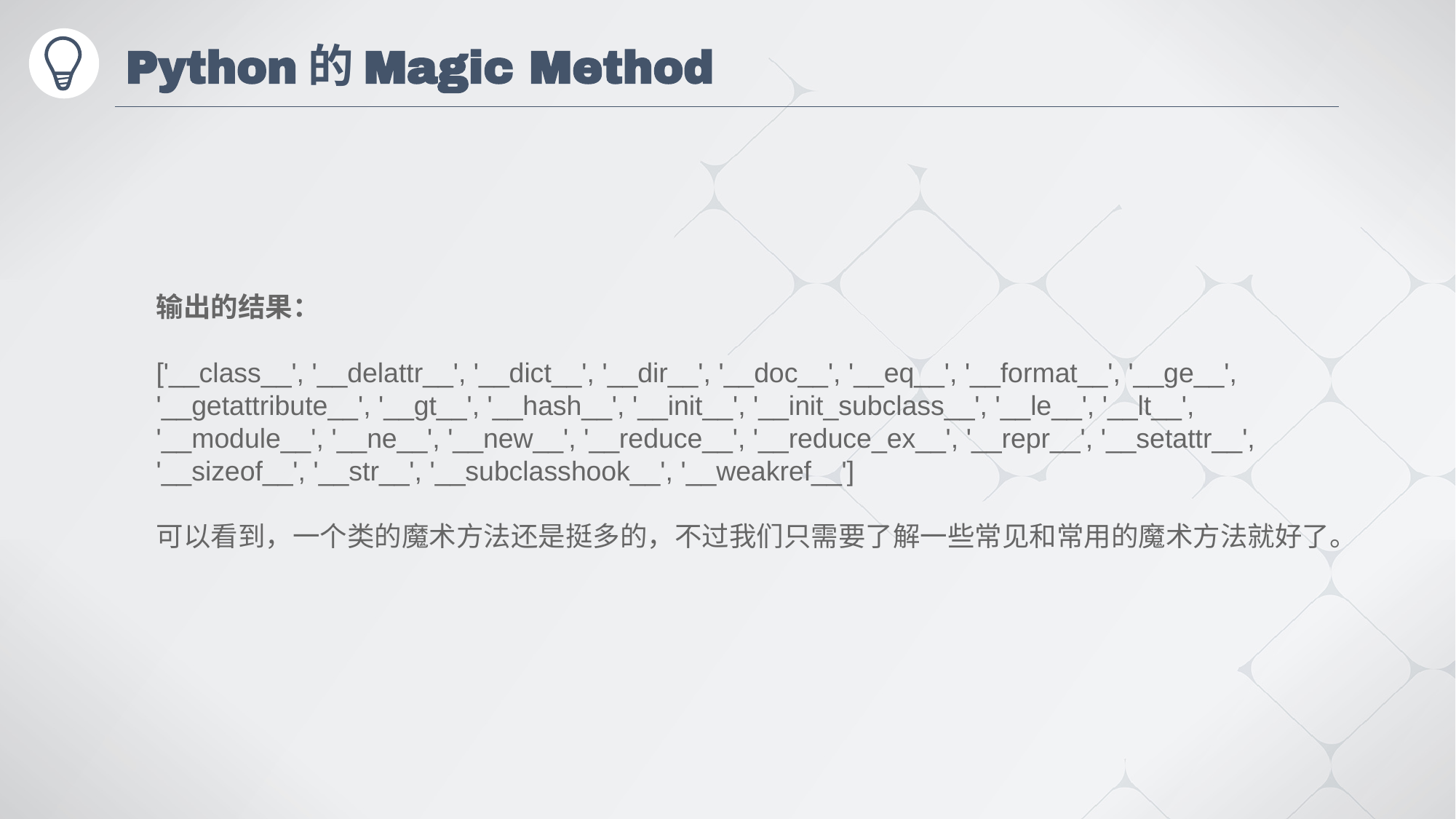

# Python的Magic Method
输出的结果：

['__class__', '__delattr__', '__dict__', '__dir__', '__doc__', '__eq__', '__format__', '__ge__', '__getattribute__', '__gt__', '__hash__', '__init__', '__init_subclass__', '__le__', '__lt__', '__module__', '__ne__', '__new__', '__reduce__', '__reduce_ex__', '__repr__', '__setattr__', '__sizeof__', '__str__', '__subclasshook__', '__weakref__']

可以看到，一个类的魔术方法还是挺多的，不过我们只需要了解一些常见和常用的魔术方法就好了。